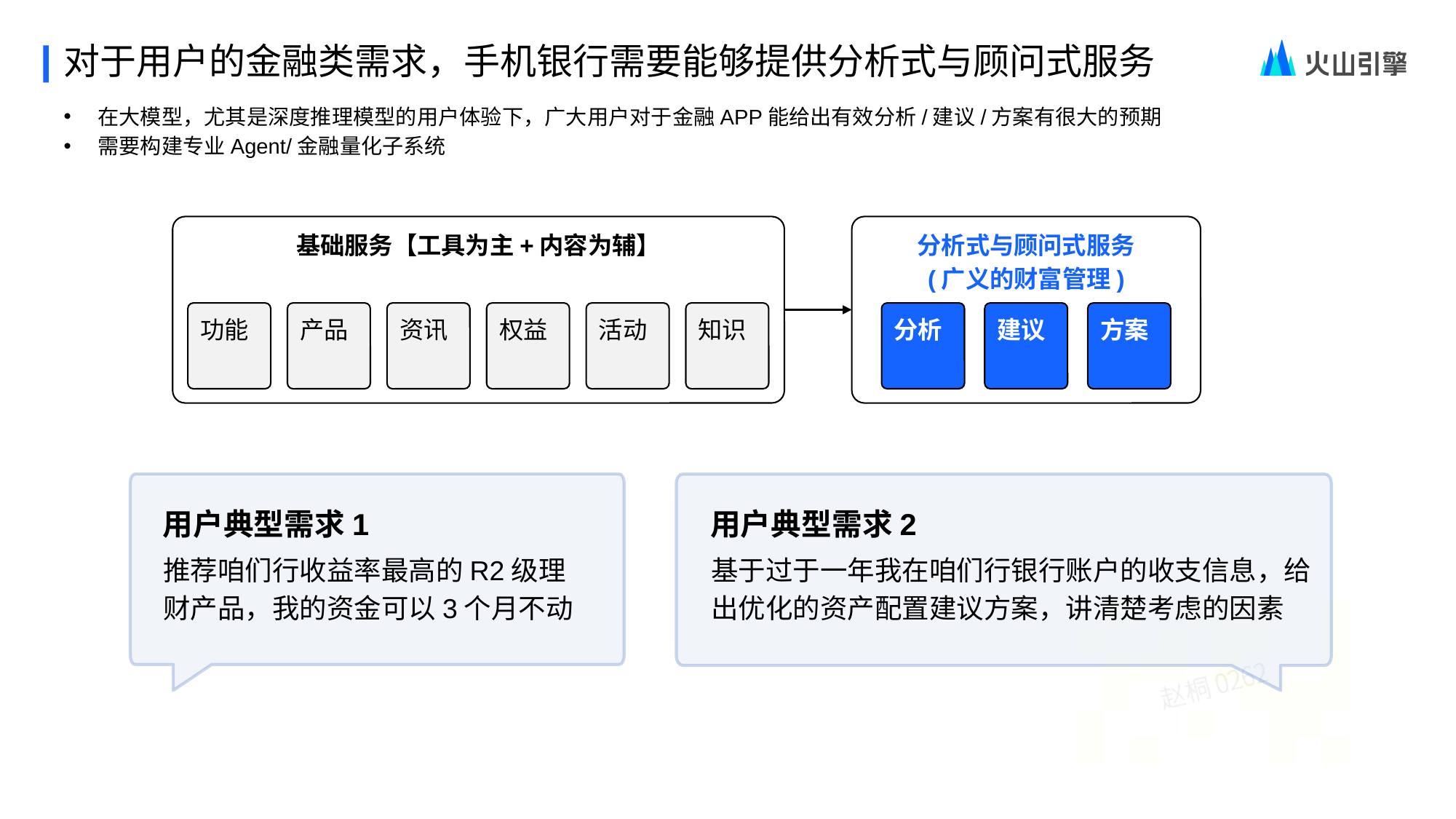

对于用户的金融类需求，手机银行需要能够提供分析式与顾问式服务
在大模型，尤其是深度推理模型的用户体验下，广大用户对于金融APP能给出有效分析/建议/方案有很大的预期
需要构建专业Agent/金融量化子系统
基础服务【工具为主+内容为辅】
分析式与顾问式服务
(广义的财富管理)
功能
产品
资讯
权益
活动
知识
分析
建议
方案

用户典型需求1
推荐咱们行收益率最高的R2级理财产品，我的资金可以3个月不动

用户典型需求2
基于过于一年我在咱们行银行账户的收支信息，给出优化的资产配置建议方案，讲清楚考虑的因素